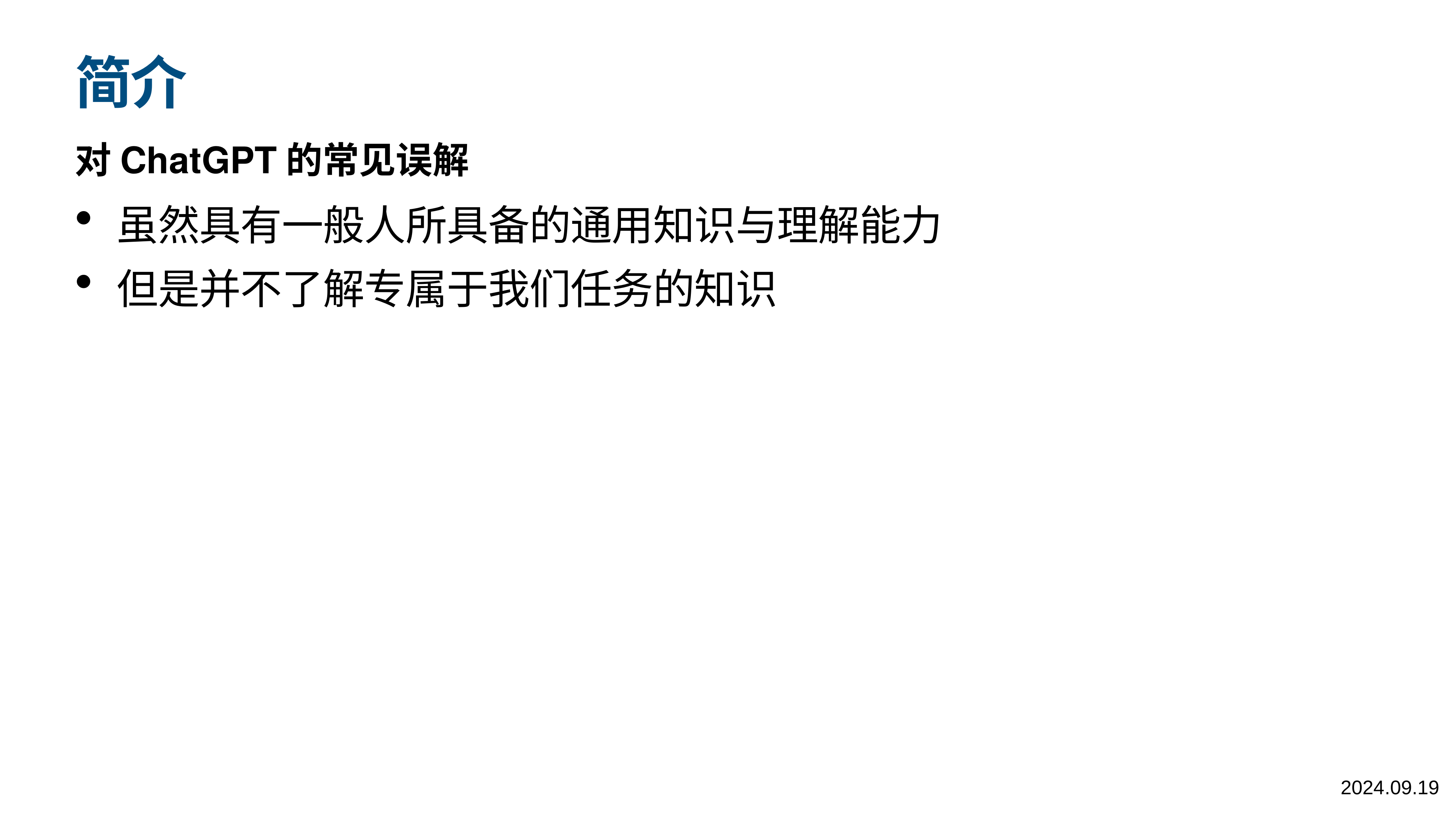

# 简介
对ChatGPT的常见误解
虽然具有一般人所具备的通用知识与理解能力
但是并不了解专属于我们任务的知识
2024.09.19